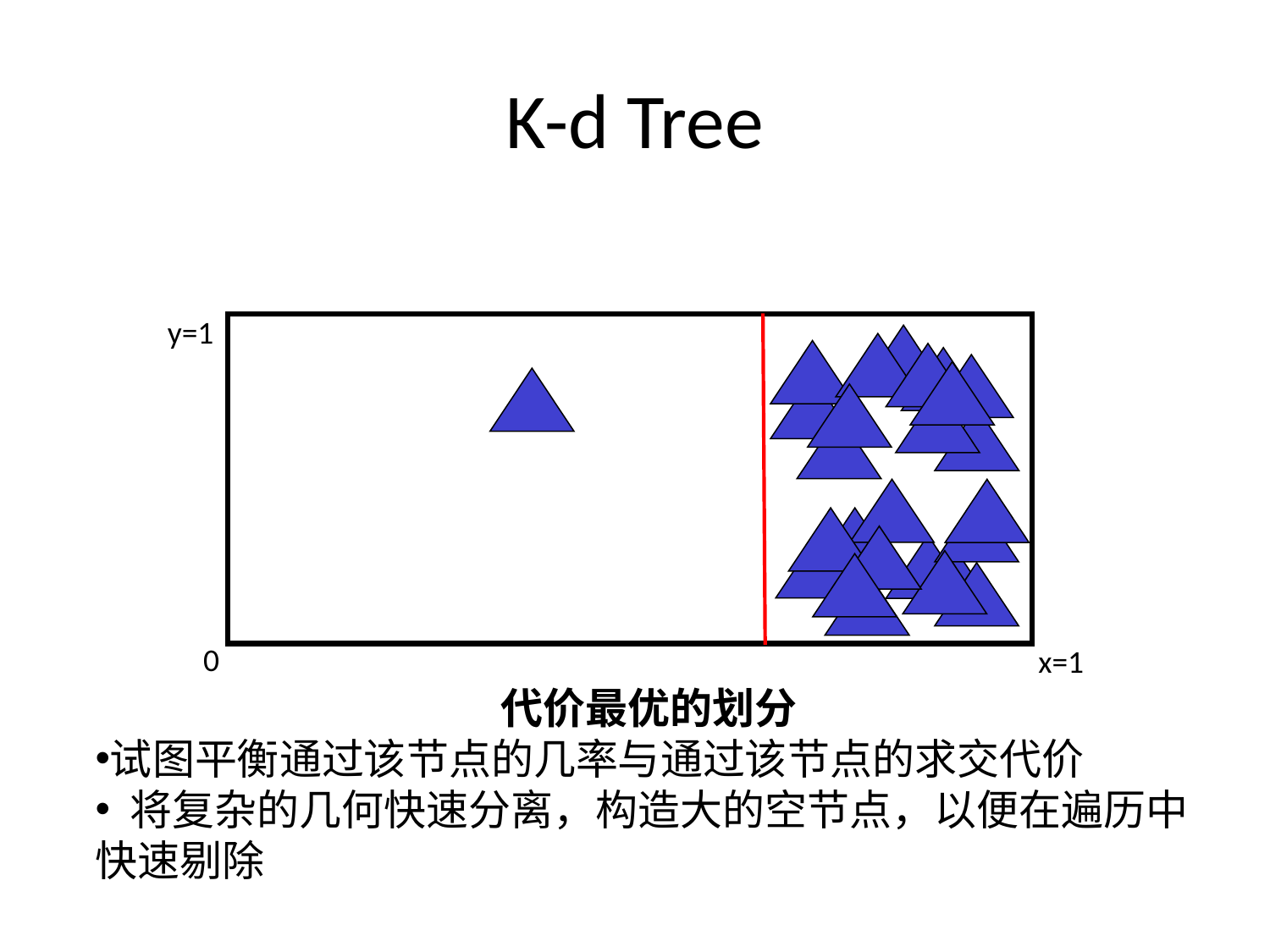

# K-d Tree
y=1

0
x=1
代价最优的划分
试图平衡通过该节点的几率与通过该节点的求交代价
 将复杂的几何快速分离，构造大的空节点，以便在遍历中快速剔除